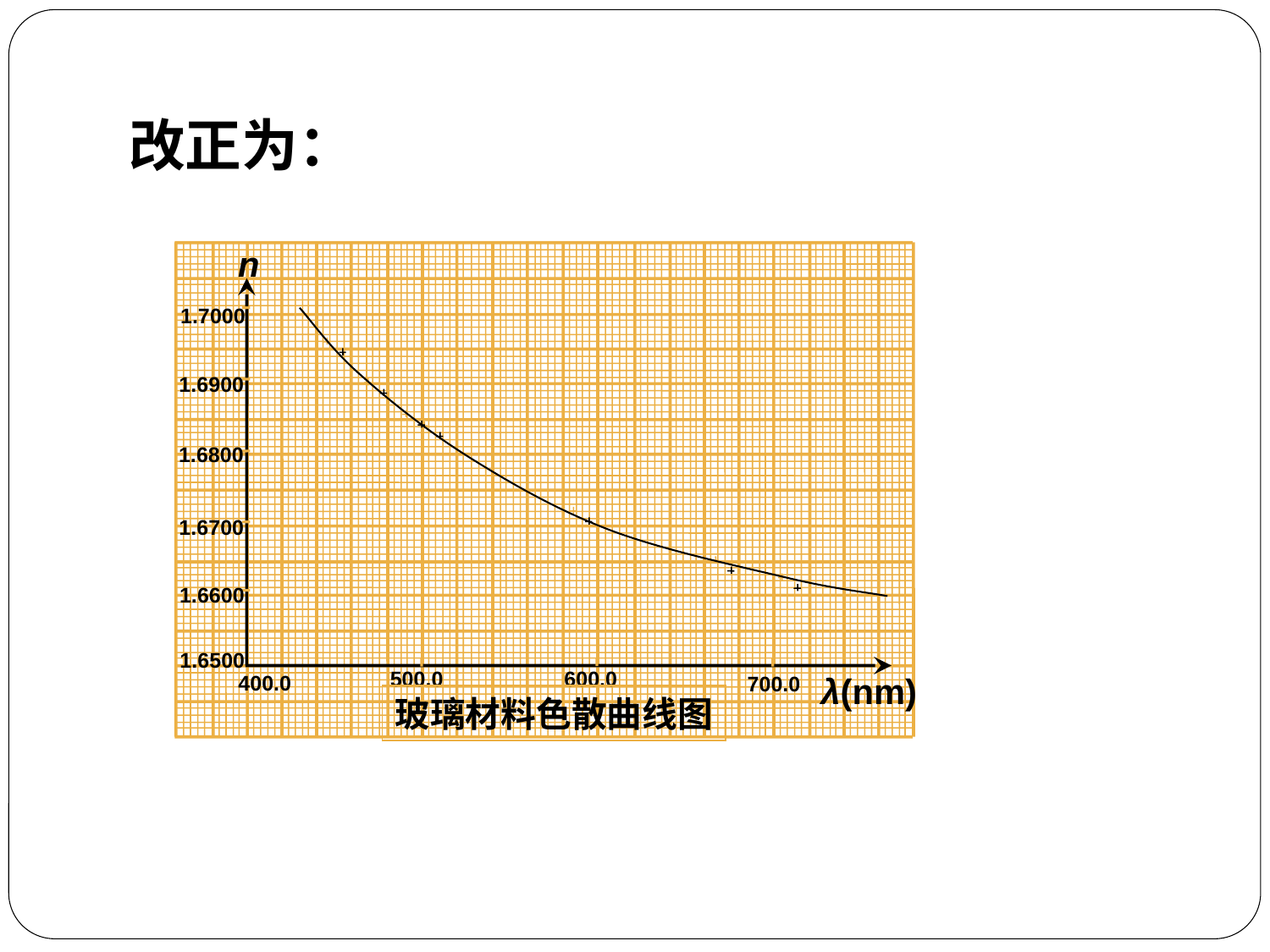

改正为：

n

1.7000

1.6900

1.6800

1.6700

1.6600

1.6500

λ(nm)

500.0
600.0

400.0
700.0

玻璃材料色散曲线图